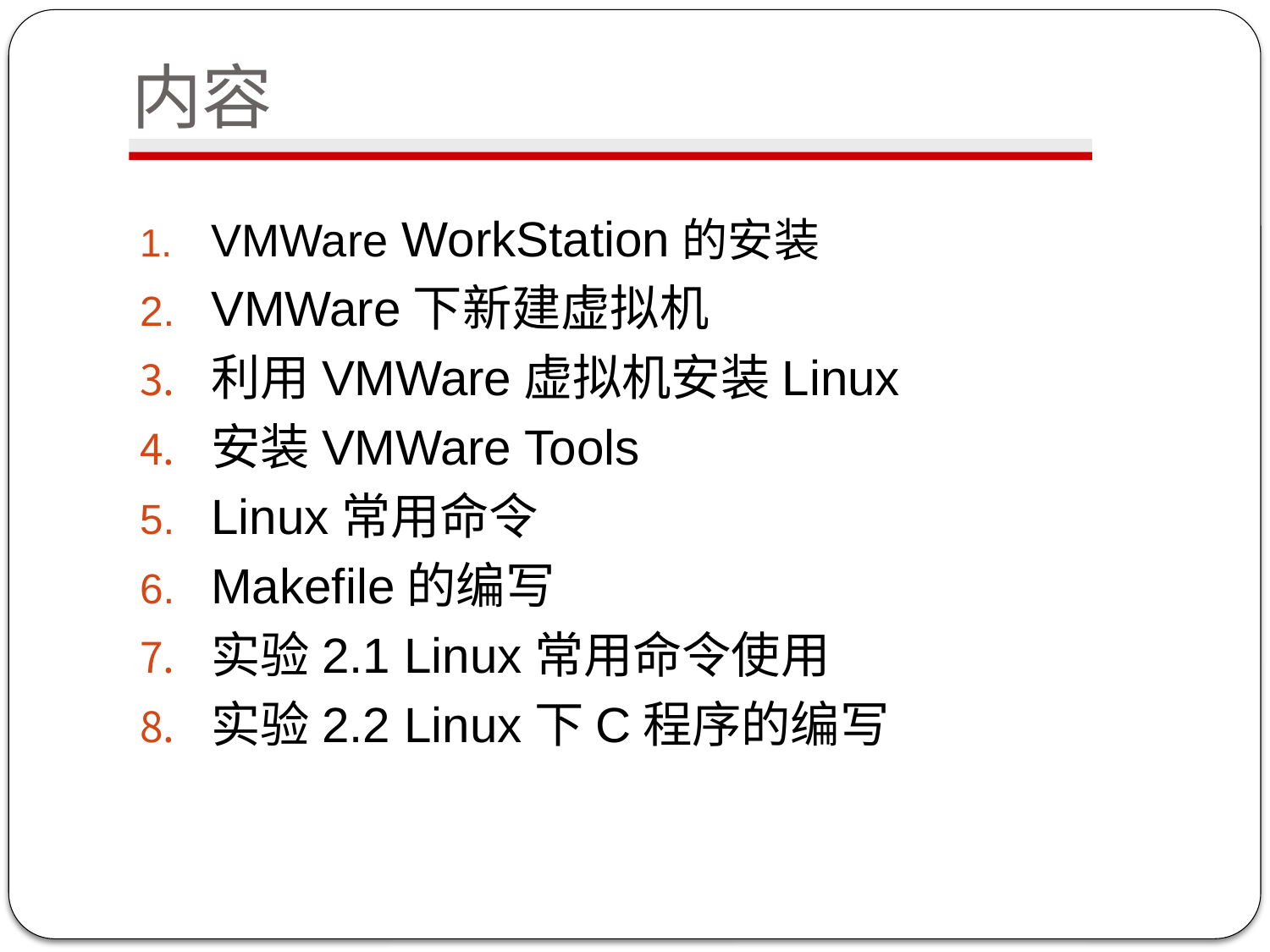

# 内容
VMWare WorkStation的安装
VMWare下新建虚拟机
利用VMWare虚拟机安装Linux
安装VMWare Tools
Linux常用命令
Makefile的编写
实验2.1 Linux常用命令使用
实验2.2 Linux下C程序的编写